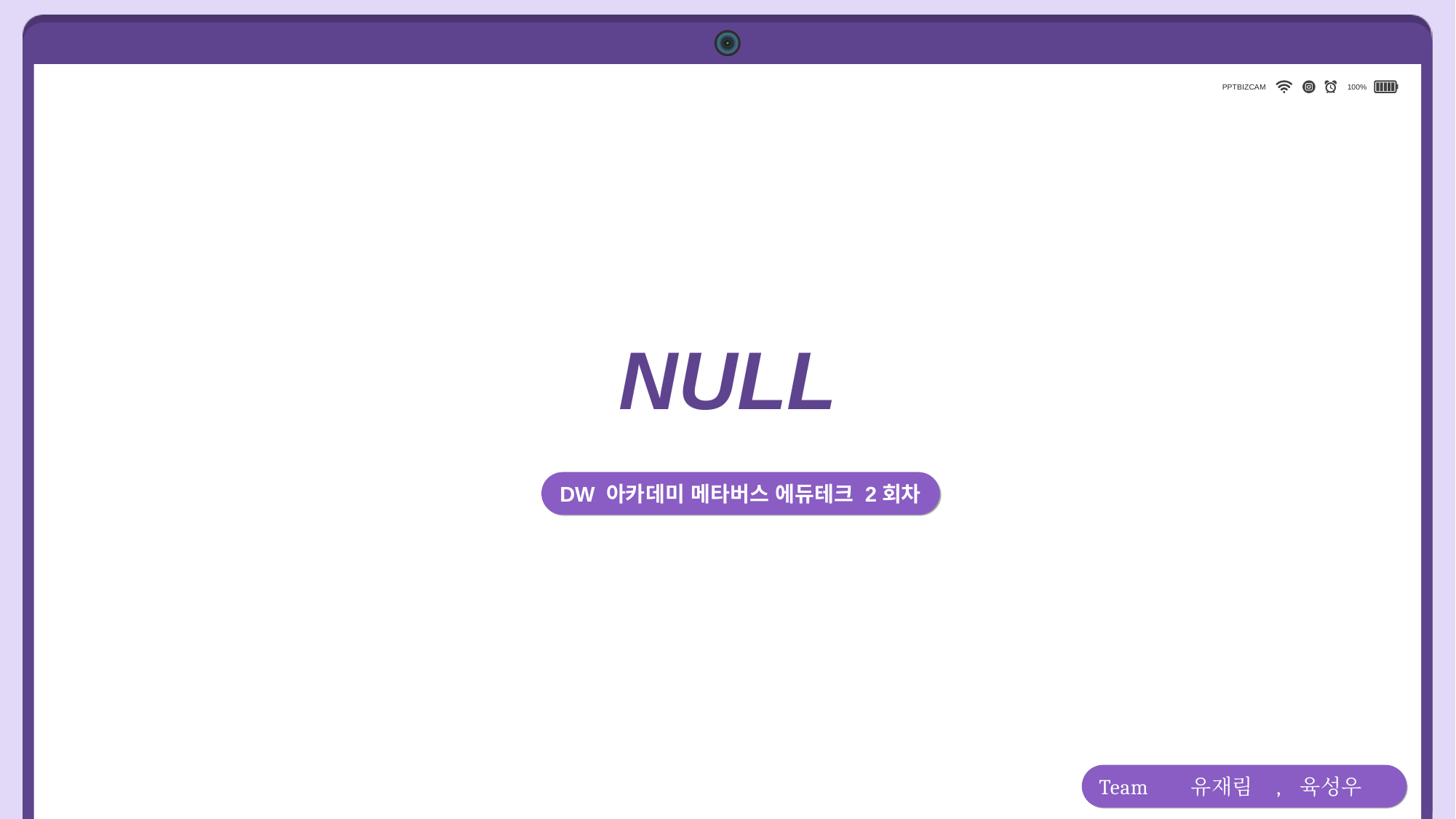

PPTBIZCAM
100%

NULL
DW 아카데미 메타버스 에듀테크 2회차
Team        유재림    ,   육성우